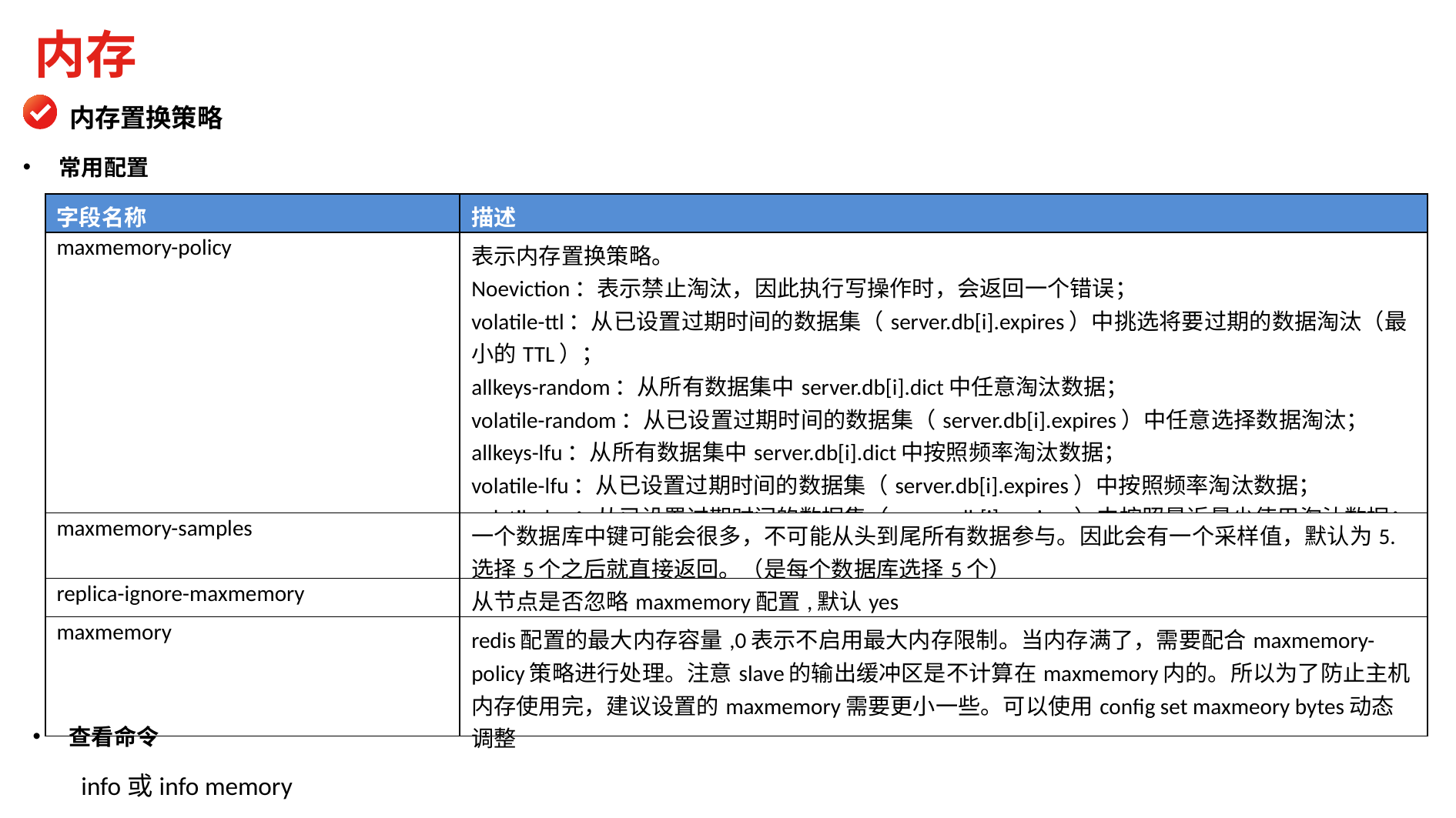

内存
内存置换策略

常用配置
| 字段名称 | 描述 |
| --- | --- |
| maxmemory-policy | 表示内存置换策略。 Noeviction：表示禁止淘汰，因此执行写操作时，会返回一个错误； volatile-ttl：从已设置过期时间的数据集（server.db[i].expires）中挑选将要过期的数据淘汰（最小的TTL）； allkeys-random：从所有数据集中server.db[i].dict中任意淘汰数据； volatile-random：从已设置过期时间的数据集（server.db[i].expires）中任意选择数据淘汰；allkeys-lfu：从所有数据集中server.db[i].dict中按照频率淘汰数据； volatile-lfu：从已设置过期时间的数据集（server.db[i].expires）中按照频率淘汰数据； volatile-lru：从已设置过期时间的数据集（server.db[i].expires）中按照最近最少使用淘汰数据；allkey-lru：从所有数据集（server.db[i].dict）中按照最近最少使用淘汰数据； |
| maxmemory-samples | 一个数据库中键可能会很多，不可能从头到尾所有数据参与。因此会有一个采样值，默认为5.选择5个之后就直接返回。（是每个数据库选择5个） |
| replica-ignore-maxmemory | 从节点是否忽略maxmemory配置,默认yes |
| maxmemory | redis配置的最大内存容量,0表示不启用最大内存限制。当内存满了，需要配合maxmemory-policy策略进行处理。注意slave的输出缓冲区是不计算在maxmemory内的。所以为了防止主机内存使用完，建议设置的maxmemory需要更小一些。可以使用config set maxmeory bytes动态调整 |
查看命令
info或info memory